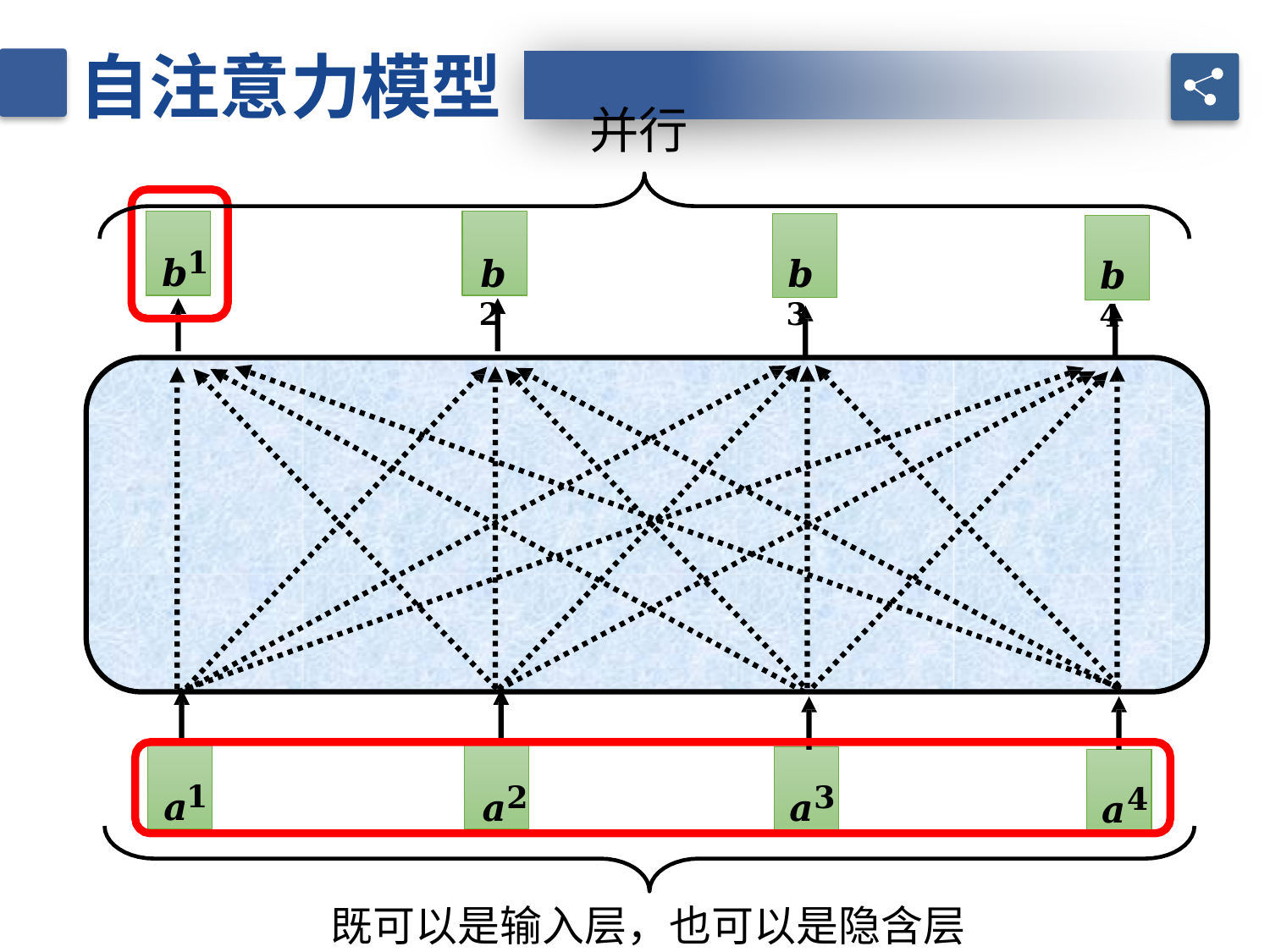

自注意力模型

并行

𝒃𝟏
𝒃𝟐
𝒃𝟑
𝒃𝟒

𝒂𝟏
𝒂𝟐
𝒂𝟑

𝒂𝟒

既可以是输入层，也可以是隐含层